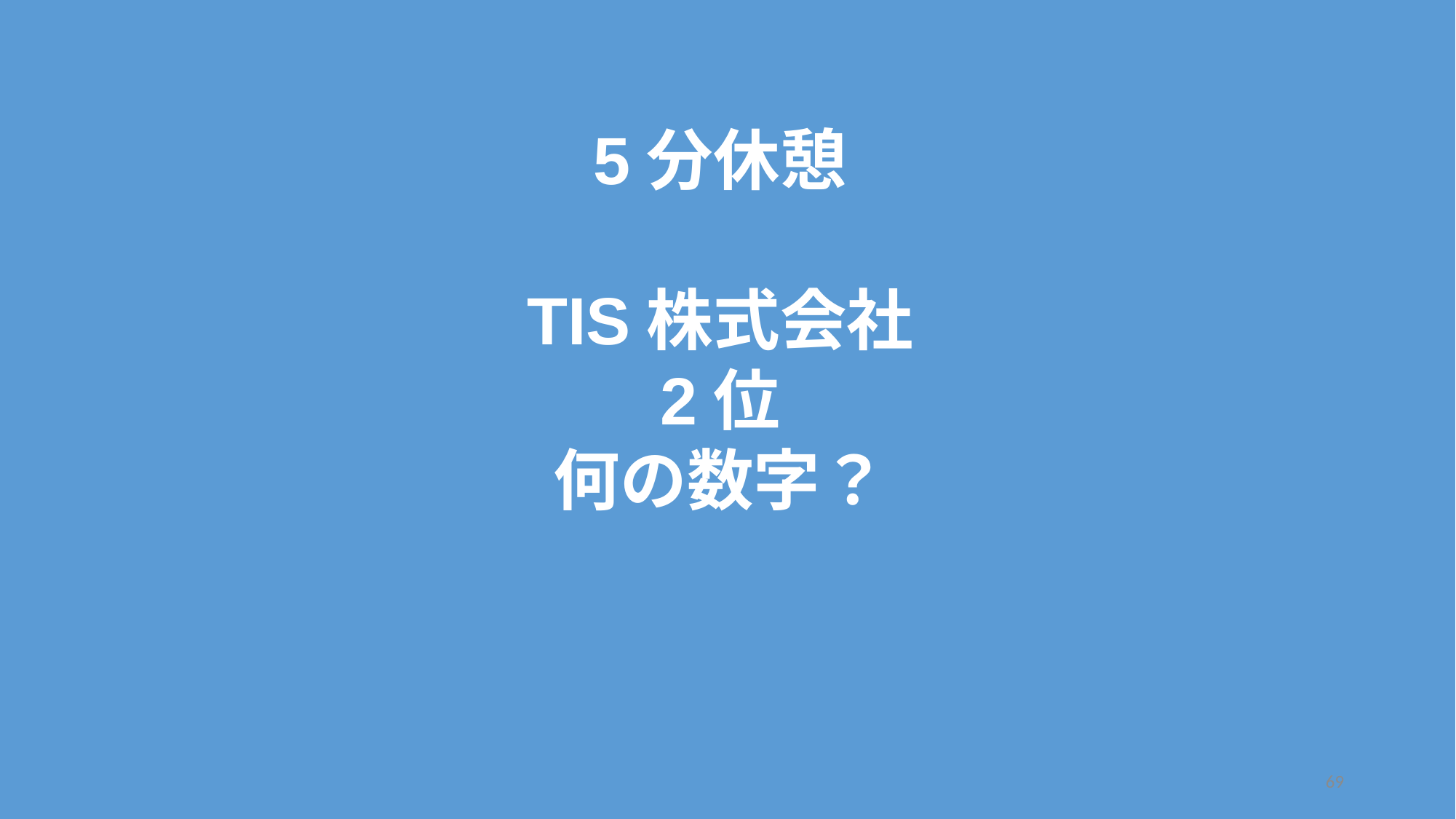

5分休憩

TIS株式会社
2位
何の数字？
2019年Qiitaの組織別いいね数ランキング
https://qiita.com/t_nakayama0714/items/68123821a29fe29e1605
　1位　メルカリ
2位  TIS
 3位　ゆめみ
69